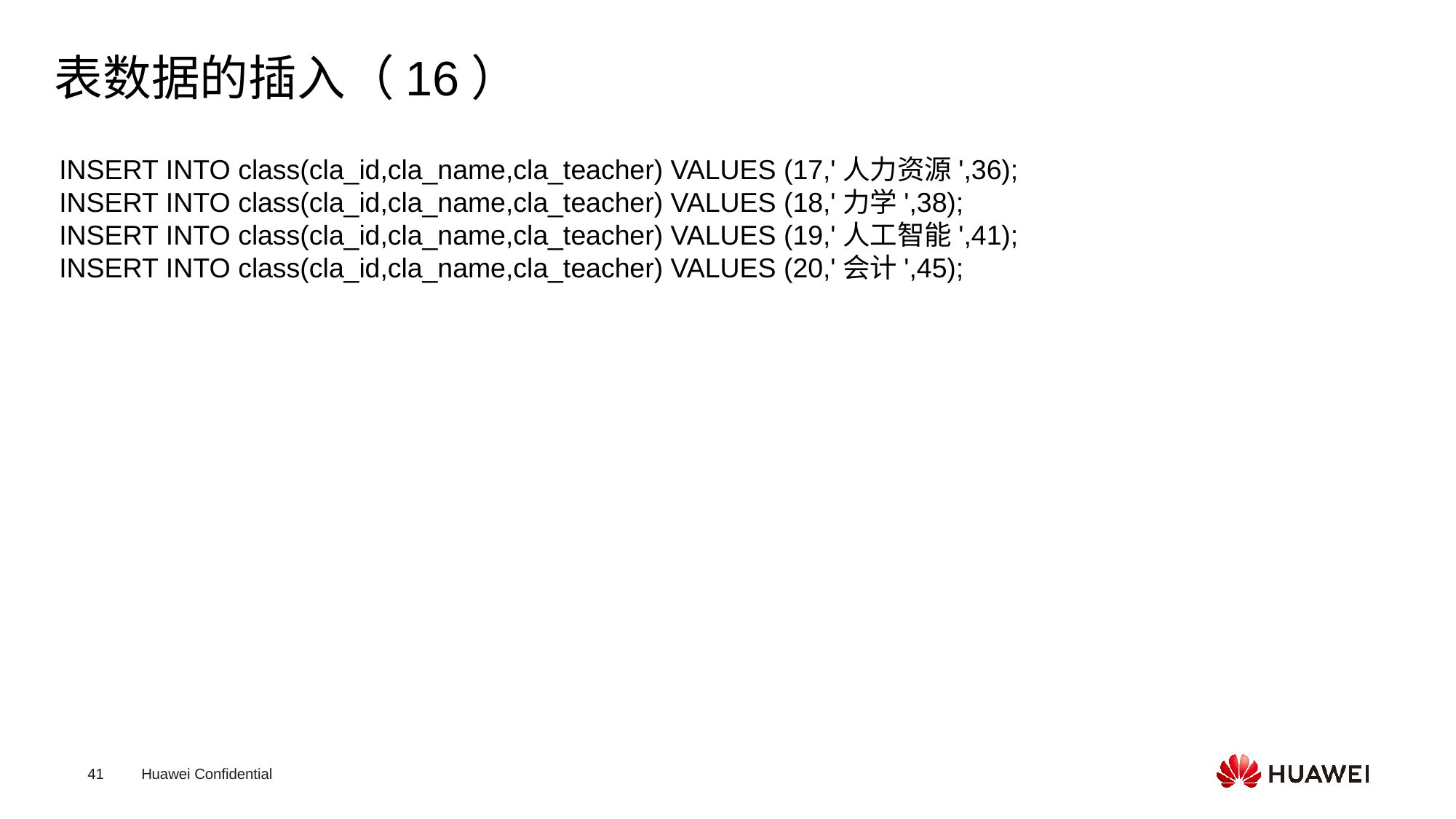

# 表数据的插入（16）
INSERT INTO class(cla_id,cla_name,cla_teacher) VALUES (17,'人力资源',36);
INSERT INTO class(cla_id,cla_name,cla_teacher) VALUES (18,'力学',38);
INSERT INTO class(cla_id,cla_name,cla_teacher) VALUES (19,'人工智能',41);
INSERT INTO class(cla_id,cla_name,cla_teacher) VALUES (20,'会计',45);
Text
Text
Text
Text
Text
Text
Text
Text
Text
Text
Text
Text
Text
Text
Text
Text
Text
Text
Text
Text
Text
Text
Text
Text
Text
Text
Text
Text
Text
Text
Text
Text
Text
Text
Text
Text
Text
Text
Text
Text
Text
Text
Text
Text
Text
Text